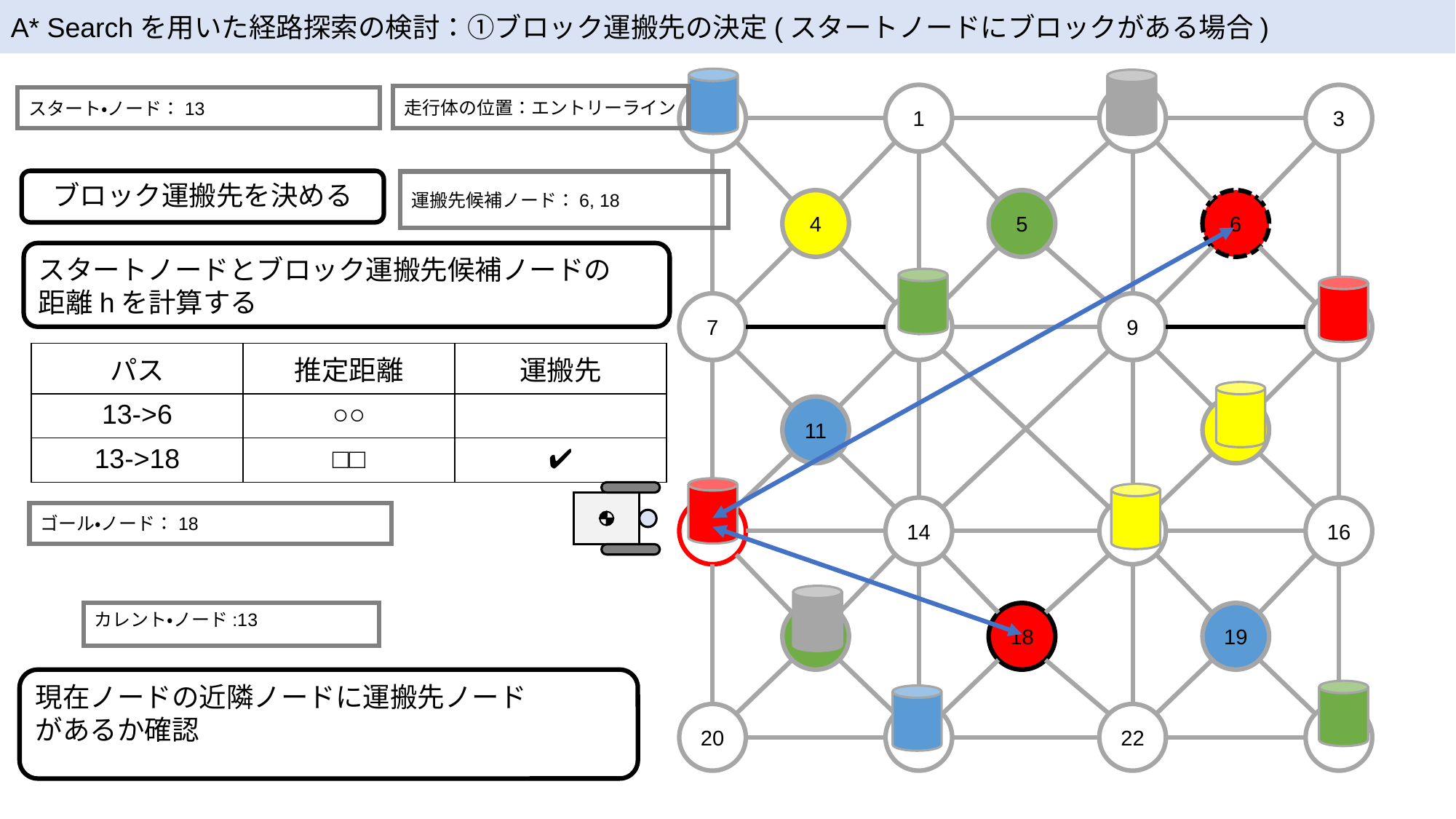

A* Searchを用いた経路探索の検討：①ブロック運搬先の決定(スタートノードにブロックがある場合)

0
1
4
7
8
11
13
14
17
20
21
2
3
6
9
10
12
15
16
19
22
23
5
18
走行体の位置：エントリーライン
スタート・ノード：13
ブロック運搬先を決める
運搬先候補ノード：6, 18
スタートノードとブロック運搬先候補ノードの
距離hを計算する
| パス | 推定距離 | 運搬先 |
| --- | --- | --- |
| 13->6 | ○○ |  |
| 13->18 | □□ | ✔ |

ゴール・ノード：18
カレント・ノード:13
現在ノードの近隣ノードに運搬先ノード
があるか確認